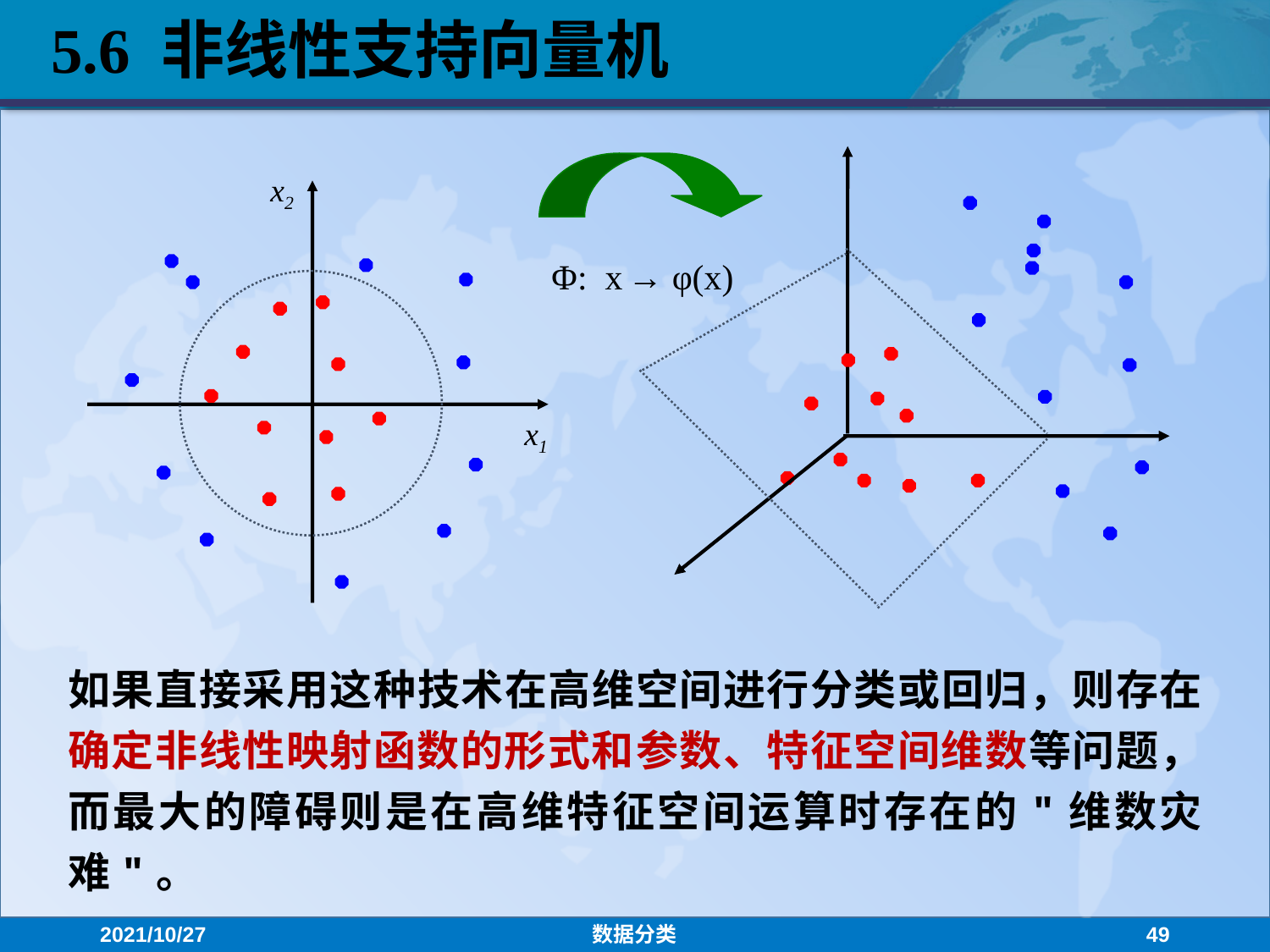

5.6 非线性支持向量机

x2

Φ:  x → φ(x)

x1

如果直接采用这种技术在高维空间进行分类或回归，则存在确定非线性映射函数的形式和参数、特征空间维数等问题，而最大的障碍则是在高维特征空间运算时存在的"维数灾难"。
2021/10/27
数据分类
49